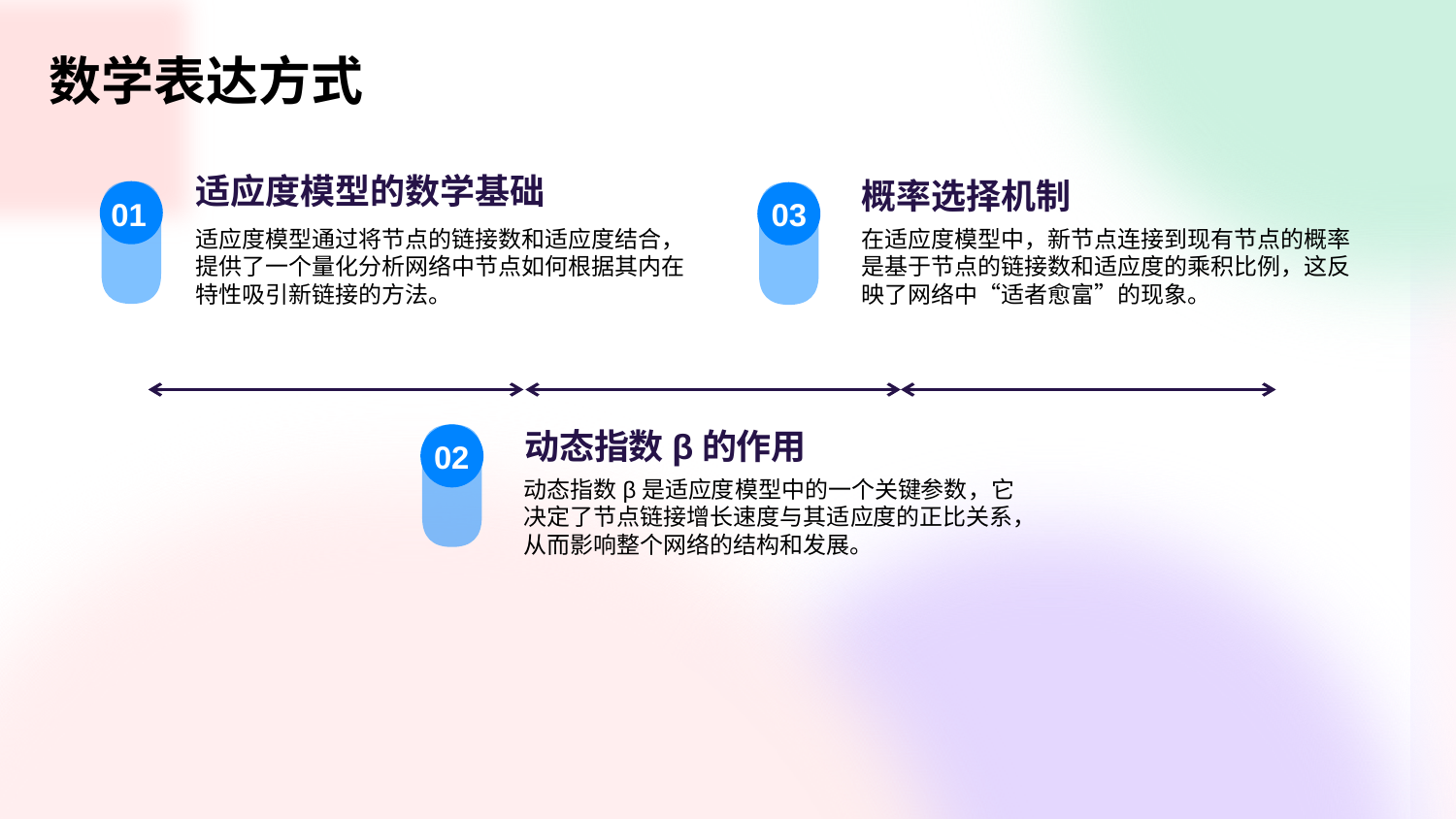

数学表达方式
适应度模型的数学基础
概率选择机制
01
03

适应度模型通过将节点的链接数和适应度结合，提供了一个量化分析网络中节点如何根据其内在特性吸引新链接的方法。
在适应度模型中，新节点连接到现有节点的概率是基于节点的链接数和适应度的乘积比例，这反映了网络中“适者愈富”的现象。

动态指数β的作用
02

动态指数β是适应度模型中的一个关键参数，它决定了节点链接增长速度与其适应度的正比关系，从而影响整个网络的结构和发展。